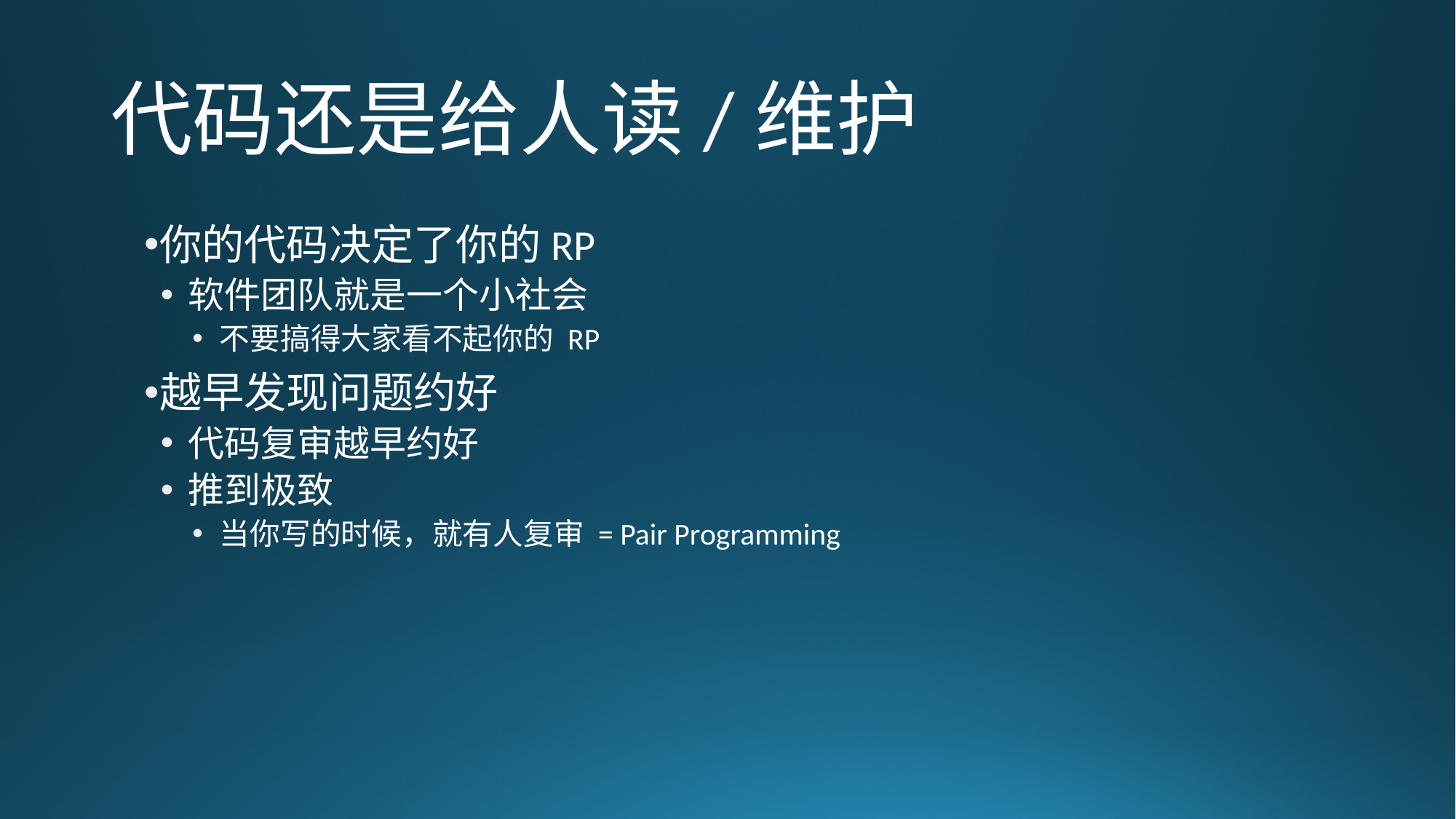

# 代码还是给人读/维护
你的代码决定了你的RP
软件团队就是一个小社会
不要搞得大家看不起你的 RP
越早发现问题约好
代码复审越早约好
推到极致
当你写的时候，就有人复审 = Pair Programming